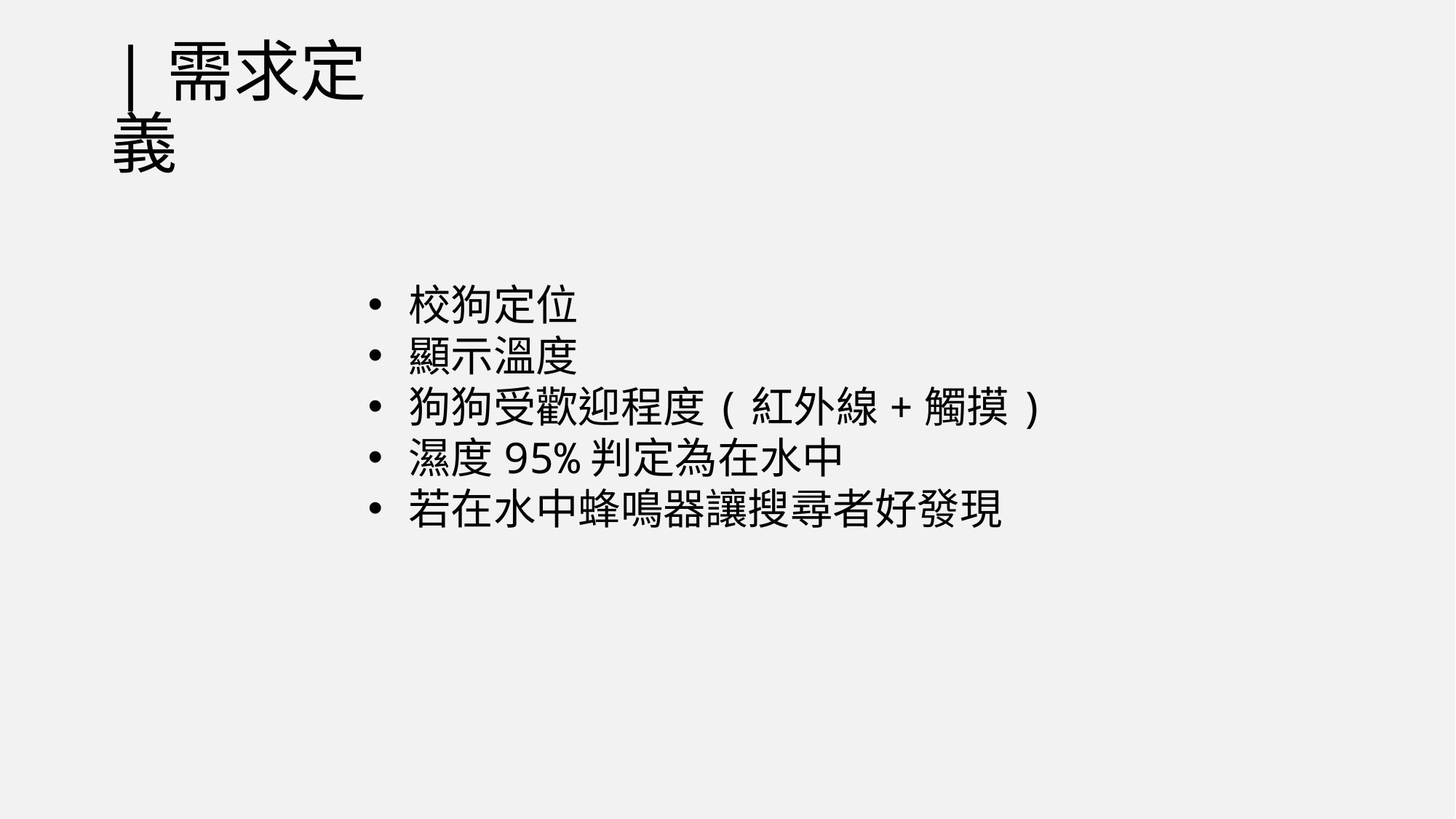

# |需求定義
校狗定位
顯示溫度
狗狗受歡迎程度(紅外線+觸摸)
濕度95%判定為在水中
若在水中蜂鳴器讓搜尋者好發現